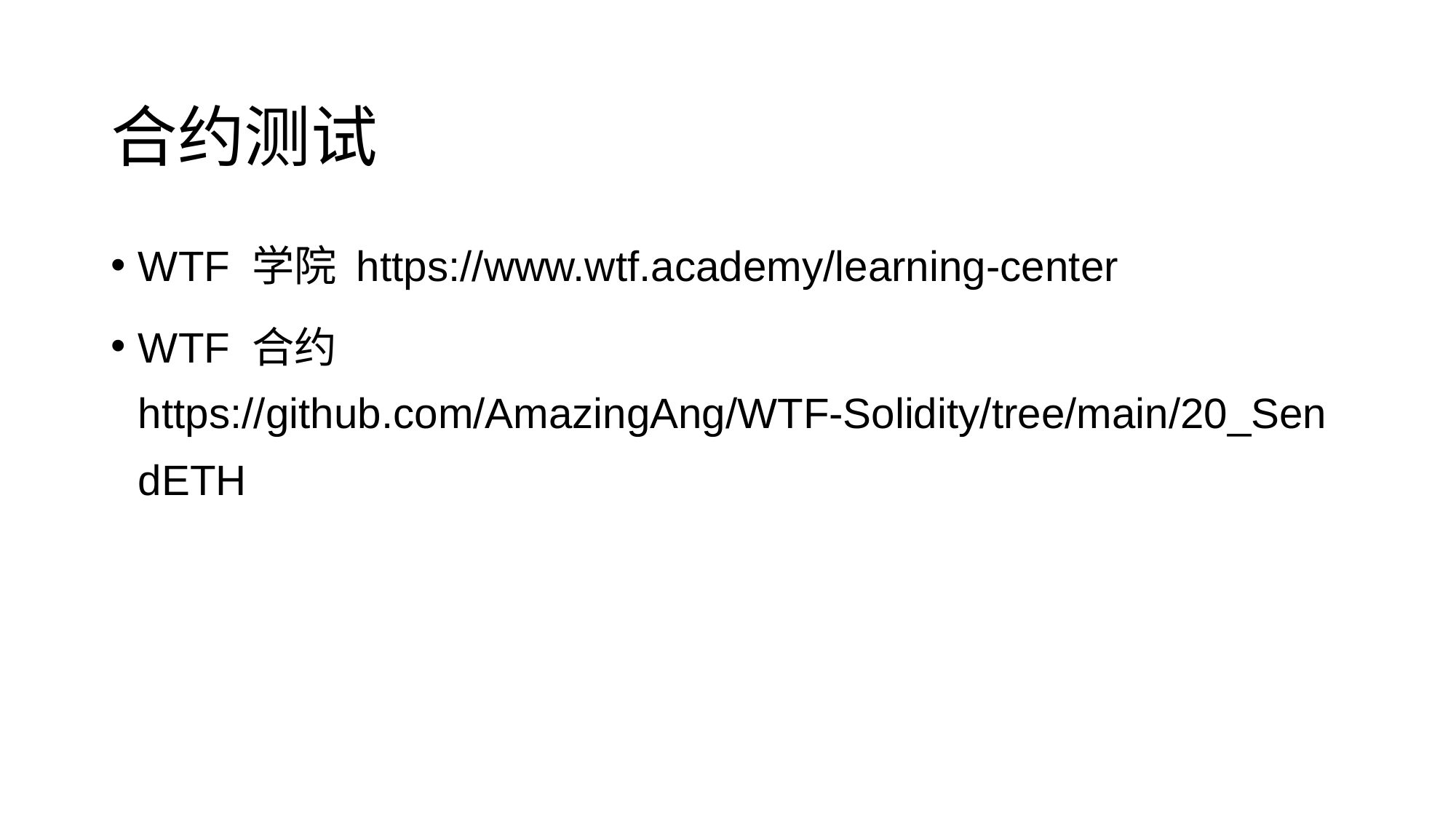

# 合约测试
WTF 学院 https://www.wtf.academy/learning-center
WTF 合约 https://github.com/AmazingAng/WTF-Solidity/tree/main/20_SendETH